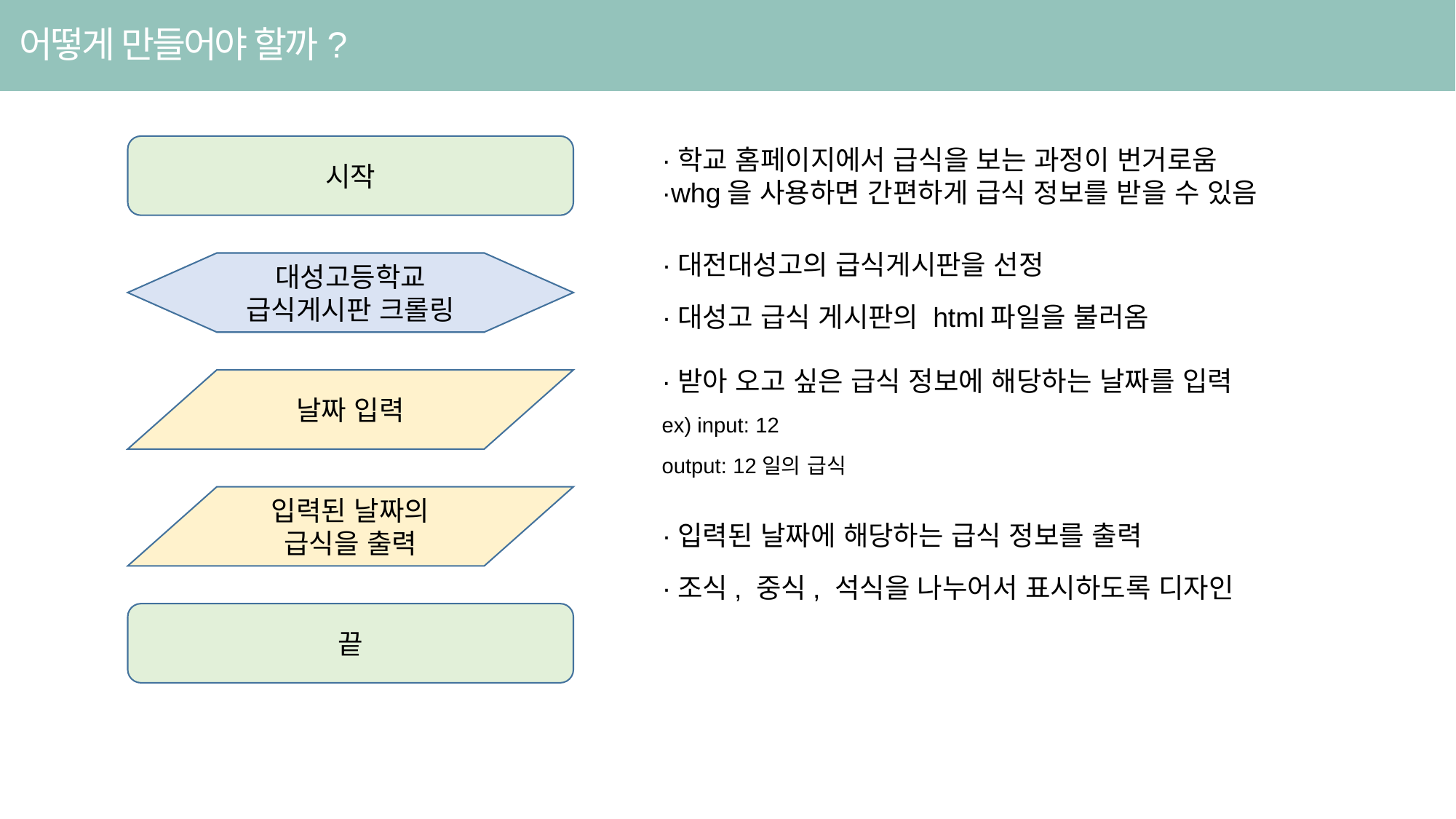

어떻게 만들어야 할까?
시작
대성고등학교 급식게시판 크롤링
날짜 입력
입력된 날짜의
급식을 출력
끝
·학교 홈페이지에서 급식을 보는 과정이 번거로움
·whg을 사용하면 간편하게 급식 정보를 받을 수 있음
·대전대성고의 급식게시판을 선정
·대성고 급식 게시판의 html파일을 불러옴
·받아 오고 싶은 급식 정보에 해당하는 날짜를 입력
ex) input: 12
output: 12일의 급식
·입력된 날짜에 해당하는 급식 정보를 출력
·조식, 중식, 석식을 나누어서 표시하도록 디자인